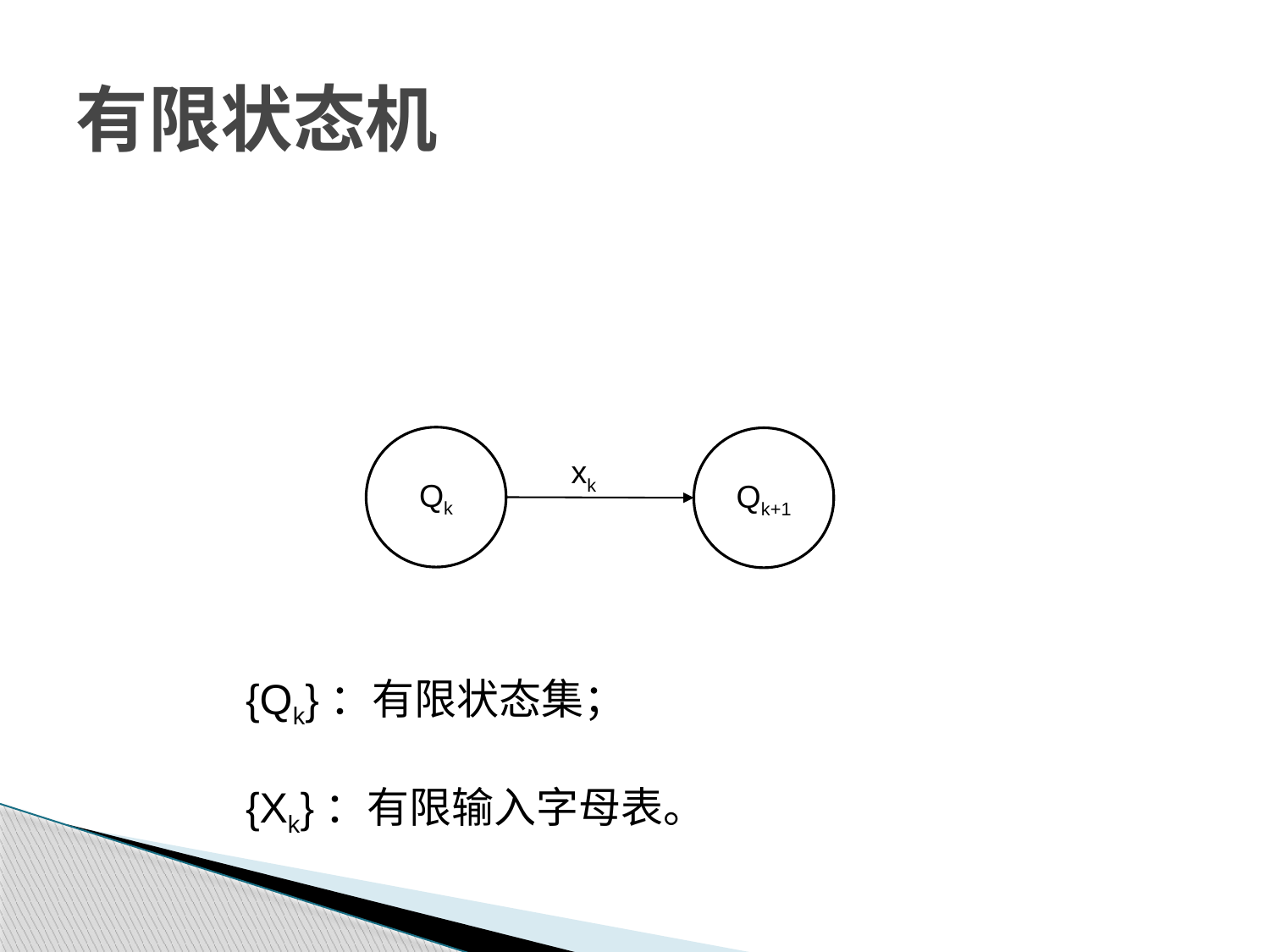

# 有限状态机
Qk
Qk+1
xk
{Qk}：有限状态集；

{Xk}：有限输入字母表。